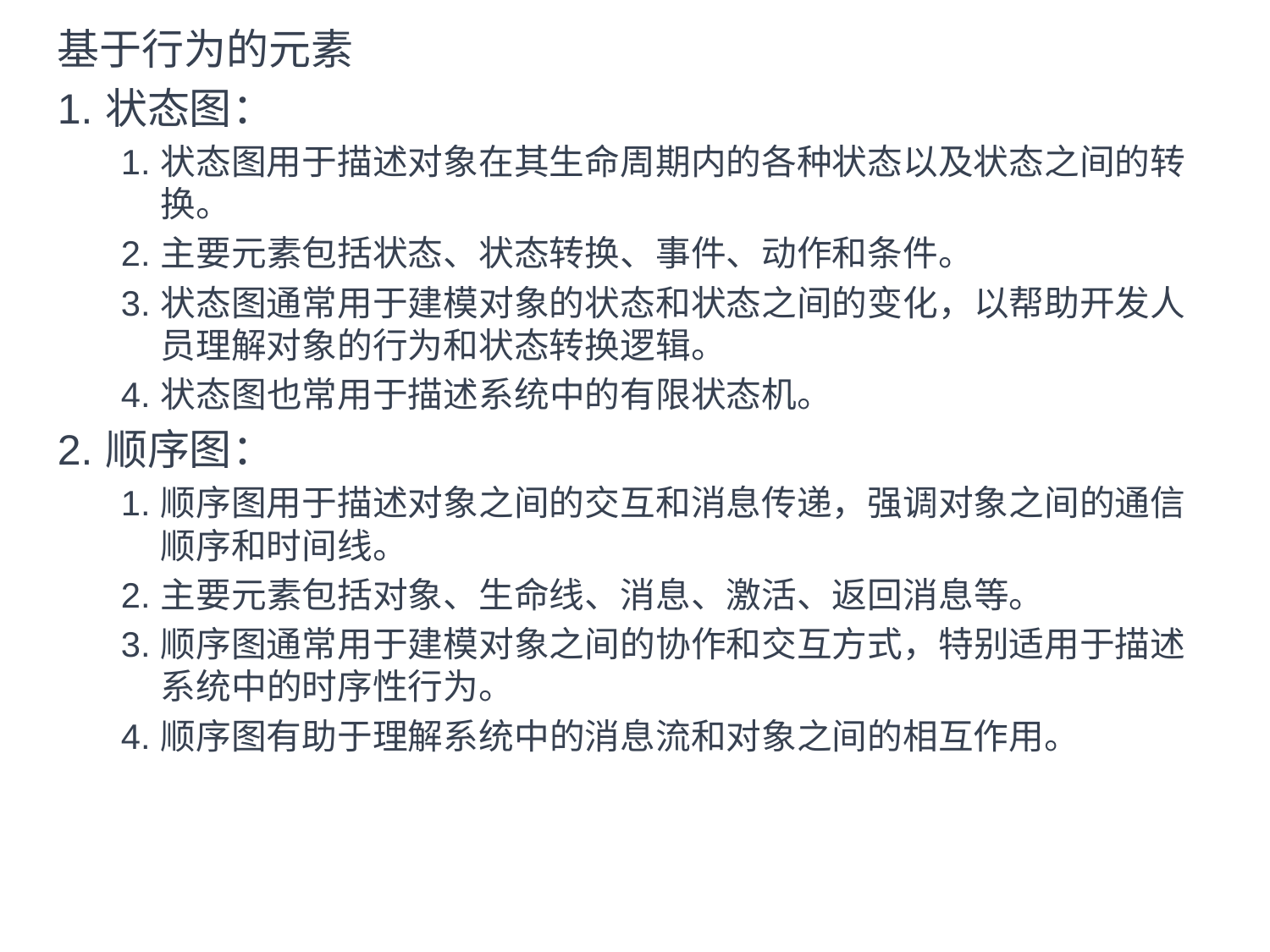

基于行为的元素
状态图：
状态图用于描述对象在其生命周期内的各种状态以及状态之间的转换。
主要元素包括状态、状态转换、事件、动作和条件。
状态图通常用于建模对象的状态和状态之间的变化，以帮助开发人员理解对象的行为和状态转换逻辑。
状态图也常用于描述系统中的有限状态机。
顺序图：
顺序图用于描述对象之间的交互和消息传递，强调对象之间的通信顺序和时间线。
主要元素包括对象、生命线、消息、激活、返回消息等。
顺序图通常用于建模对象之间的协作和交互方式，特别适用于描述系统中的时序性行为。
顺序图有助于理解系统中的消息流和对象之间的相互作用。